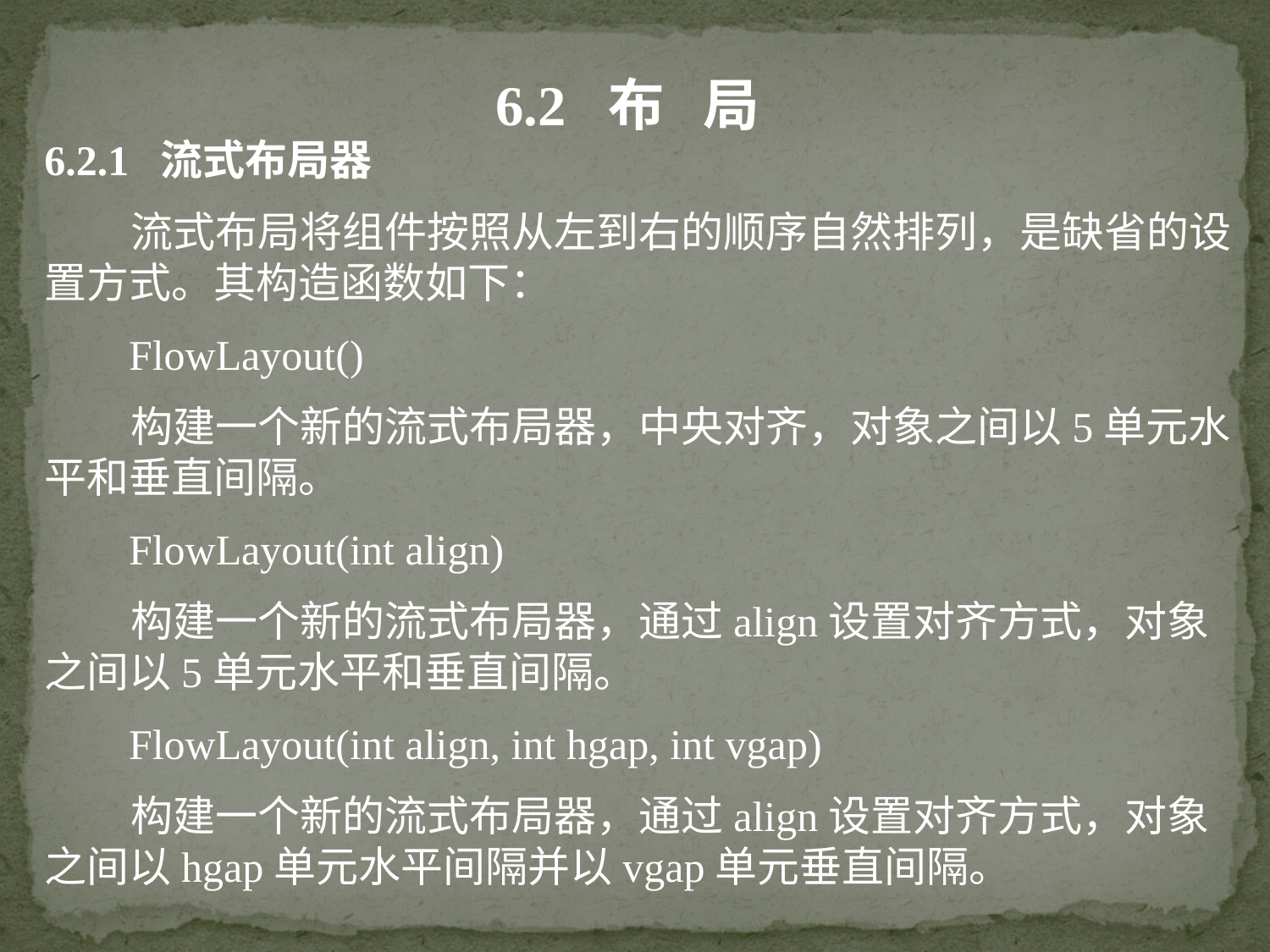

6.2  布   局
6.2.1  流式布局器
        流式布局将组件按照从左到右的顺序自然排列，是缺省的设置方式。其构造函数如下：
        FlowLayout()
        构建一个新的流式布局器，中央对齐，对象之间以5单元水平和垂直间隔。
        FlowLayout(int align)
        构建一个新的流式布局器，通过align设置对齐方式，对象之间以5单元水平和垂直间隔。
        FlowLayout(int align, int hgap, int vgap)
        构建一个新的流式布局器，通过align设置对齐方式，对象之间以hgap单元水平间隔并以vgap单元垂直间隔。